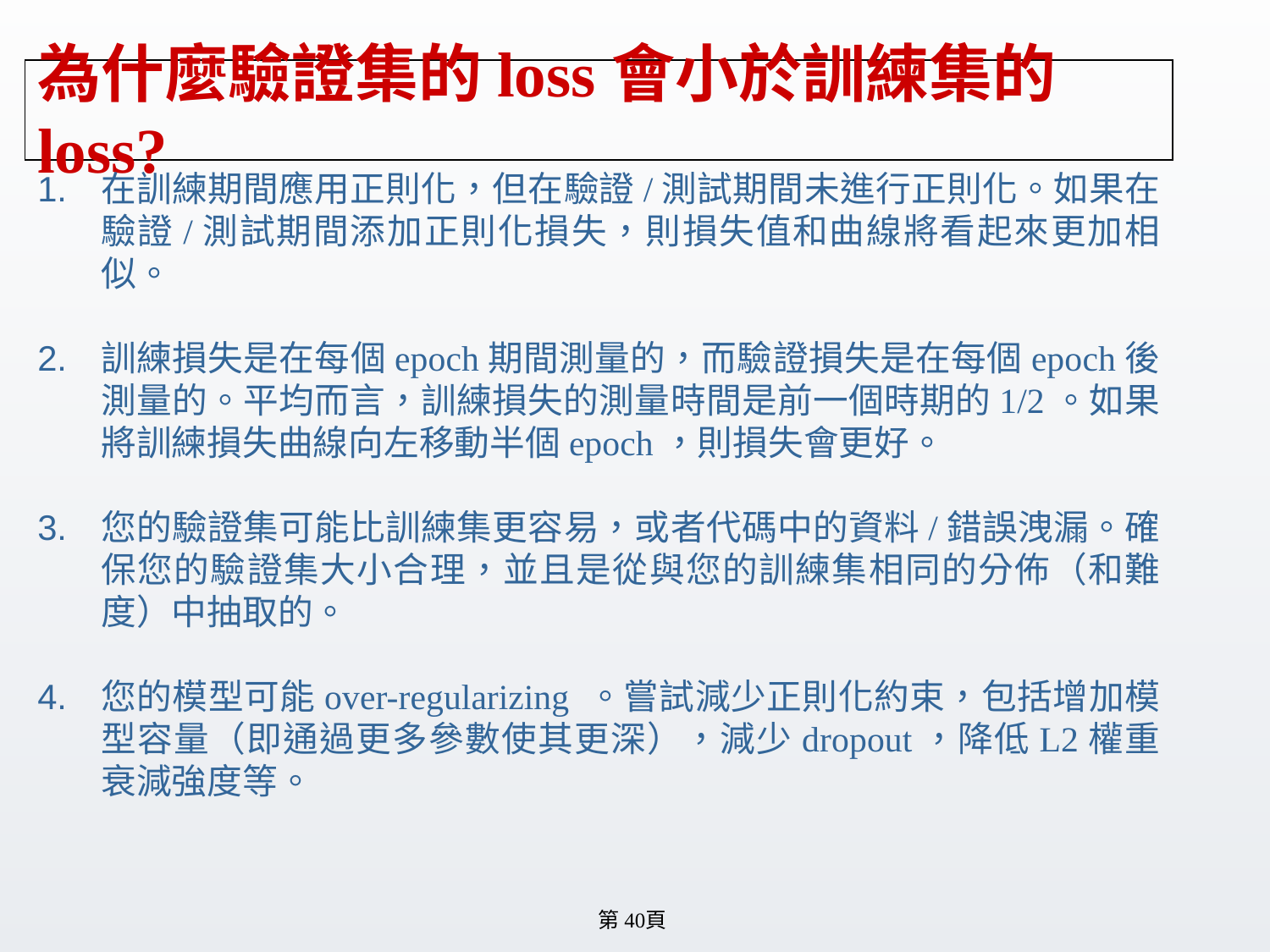

# 為什麼驗證集的loss會小於訓練集的loss?
在訓練期間應用正則化，但在驗證/測試期間未進行正則化。如果在驗證/測試期間添加正則化損失，則損失值和曲線將看起來更加相似。

訓練損失是在每個epoch期間測量的，而驗證損失是在每個epoch後測量的。平均而言，訓練損失的測量時間是前一個時期的1/2。如果將訓練損失曲線向左移動半個epoch，則損失會更好。

您的驗證集可能比訓練集更容易，或者代碼中的資料/錯誤洩漏。確保您的驗證集大小合理，並且是從與您的訓練集相同的分佈（和難度）中抽取的。

您的模型可能over-regularizing 。嘗試減少正則化約束，包括增加模型容量（即通過更多參數使其更深），減少dropout，降低L2權重衰減強度等。